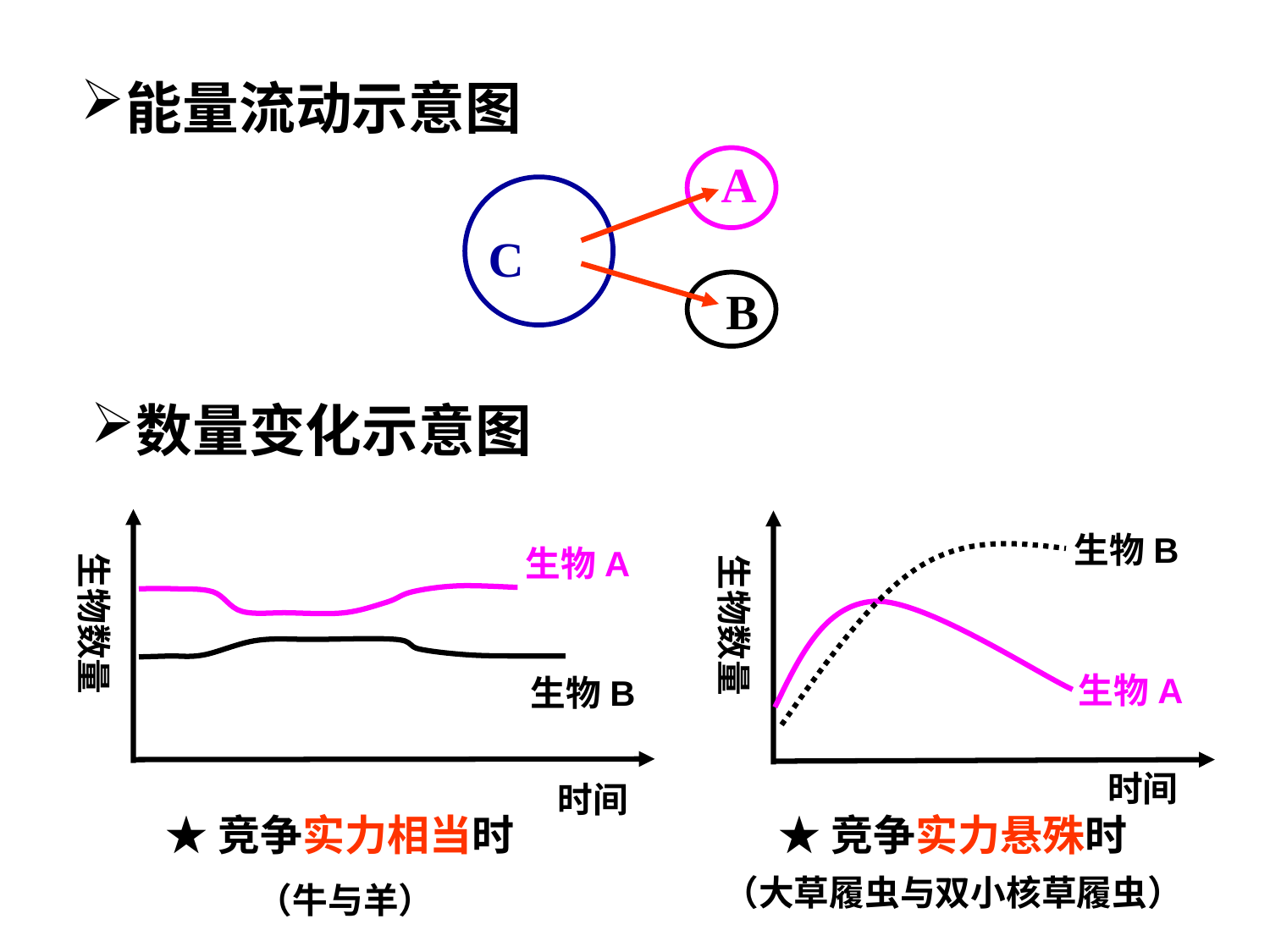

能量流动示意图
A

C

B
数量变化示意图

生物B

生物A
生物A

生物B
生物数量
生物数量

时间
时间
★竞争实力相当时
 （牛与羊）
★竞争实力悬殊时
（大草履虫与双小核草履虫）